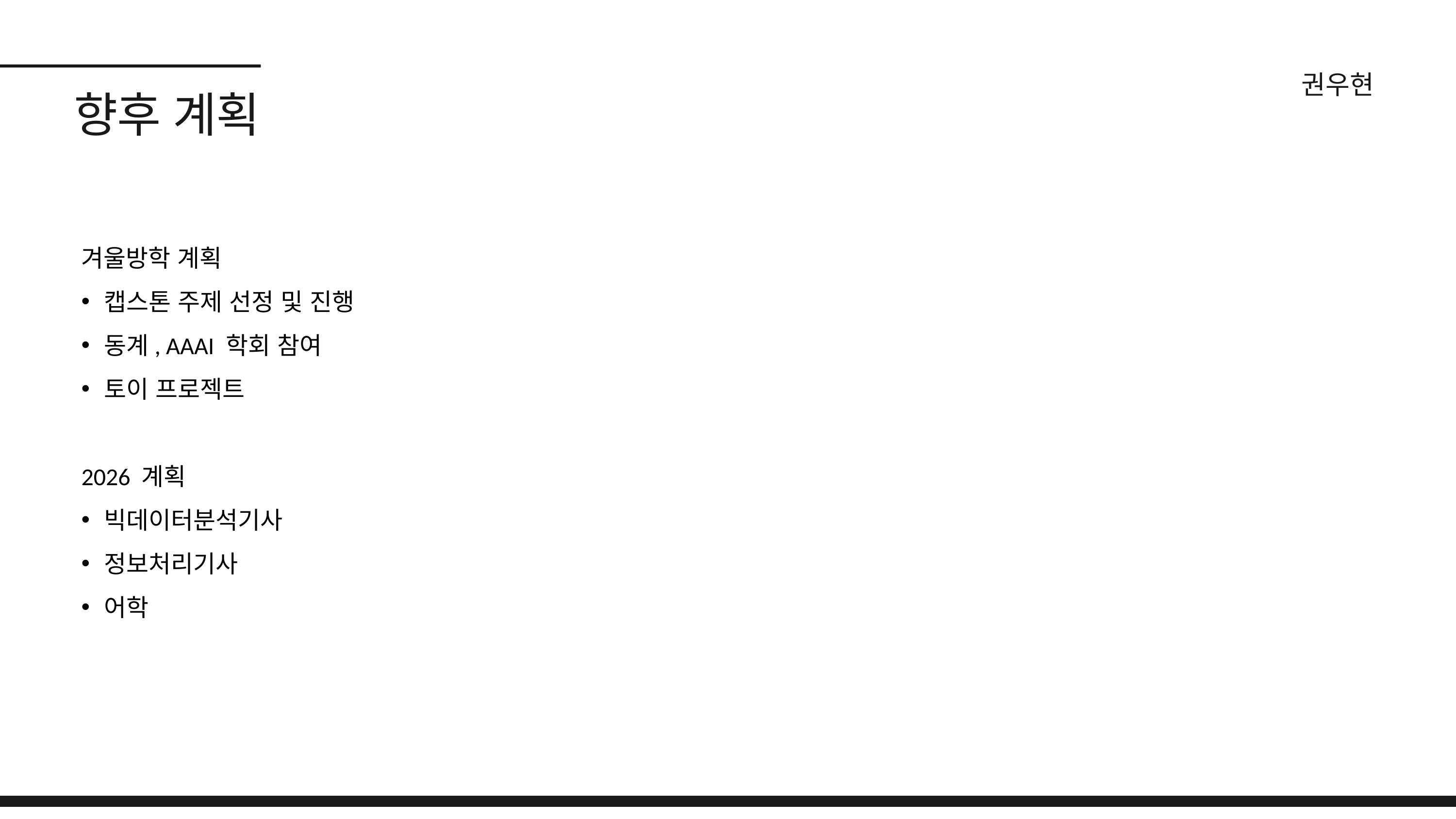

권우현

향후 계획
겨울방학 계획
캡스톤 주제 선정 및 진행
동계, AAAI 학회 참여
토이 프로젝트

2026 계획
빅데이터분석기사
정보처리기사
어학